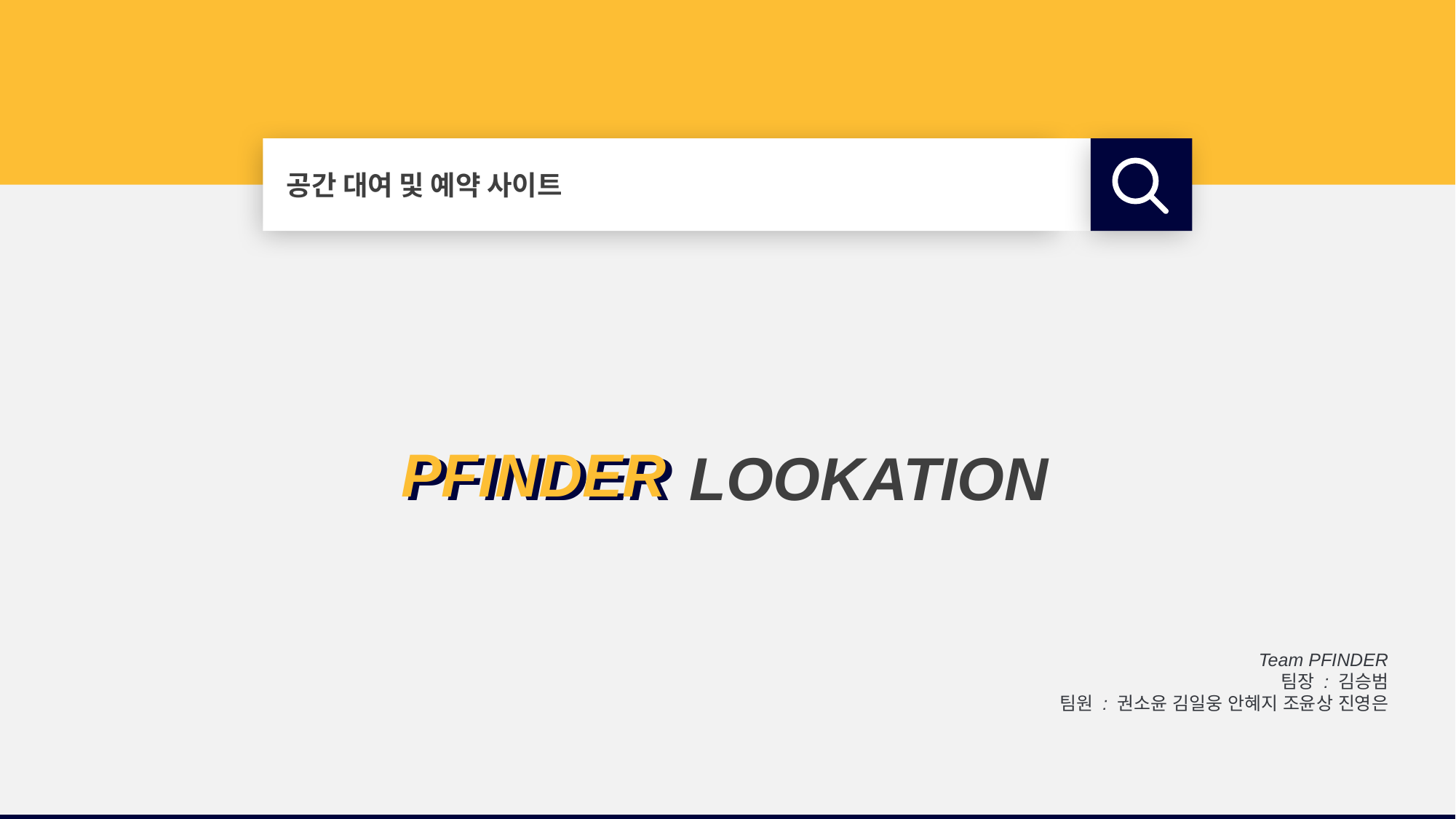

공간 대여 및 예약 사이트

PFINDER
PFINDER LOOKATION

Team PFINDER
팀장 : 김승범
팀원 : 권소윤 김일웅 안혜지 조윤상 진영은